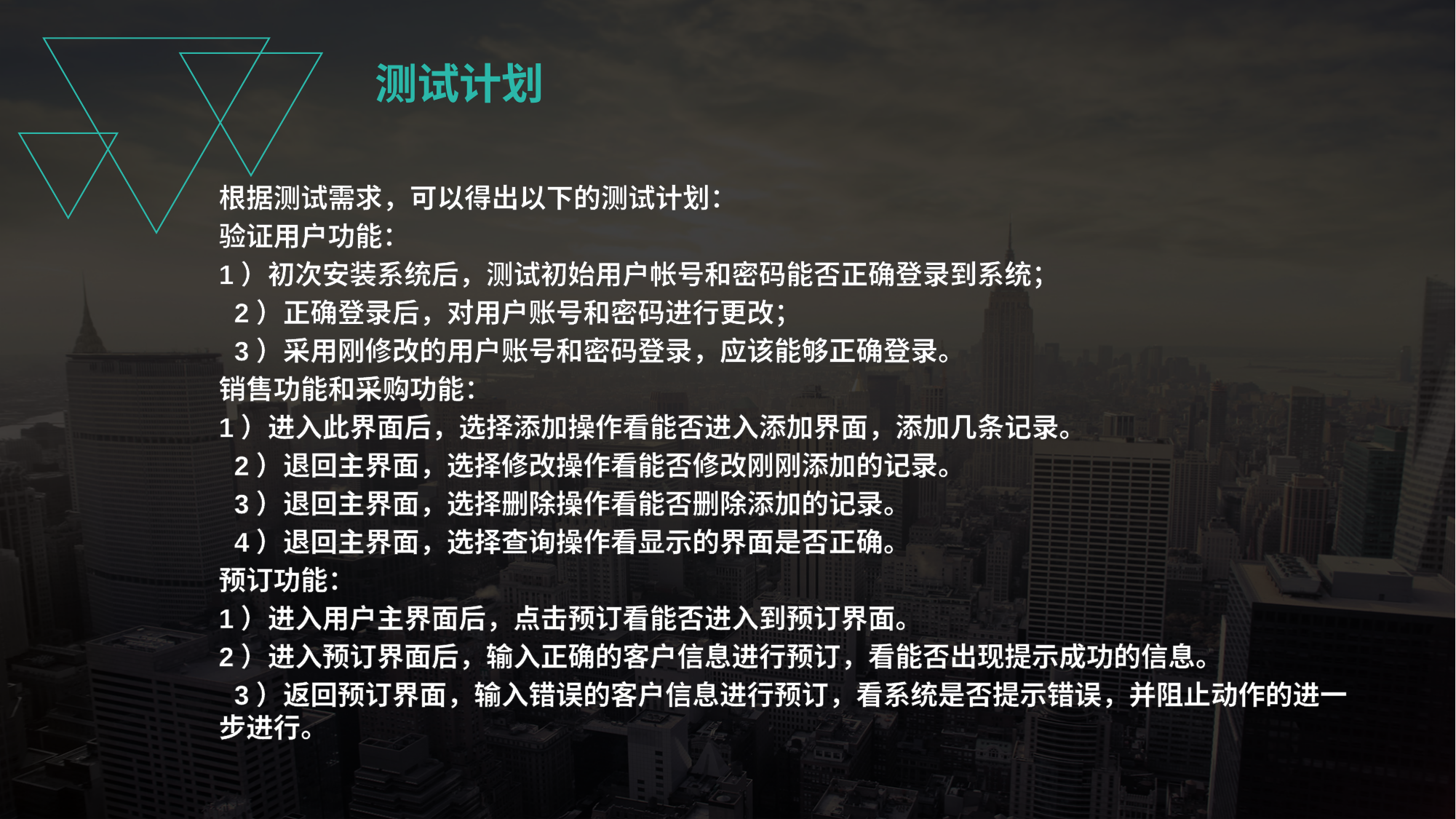

测试计划

根据测试需求，可以得出以下的测试计划：
验证用户功能：
1）初次安装系统后，测试初始用户帐号和密码能否正确登录到系统；
  2）正确登录后，对用户账号和密码进行更改；
  3）采用刚修改的用户账号和密码登录，应该能够正确登录。
销售功能和采购功能：
1）进入此界面后，选择添加操作看能否进入添加界面，添加几条记录。
  2）退回主界面，选择修改操作看能否修改刚刚添加的记录。
  3）退回主界面，选择删除操作看能否删除添加的记录。
  4）退回主界面，选择查询操作看显示的界面是否正确。
预订功能：
1）进入用户主界面后，点击预订看能否进入到预订界面。
2）进入预订界面后，输入正确的客户信息进行预订，看能否出现提示成功的信息。
  3）返回预订界面，输入错误的客户信息进行预订，看系统是否提示错误，并阻止动作的进一步进行。